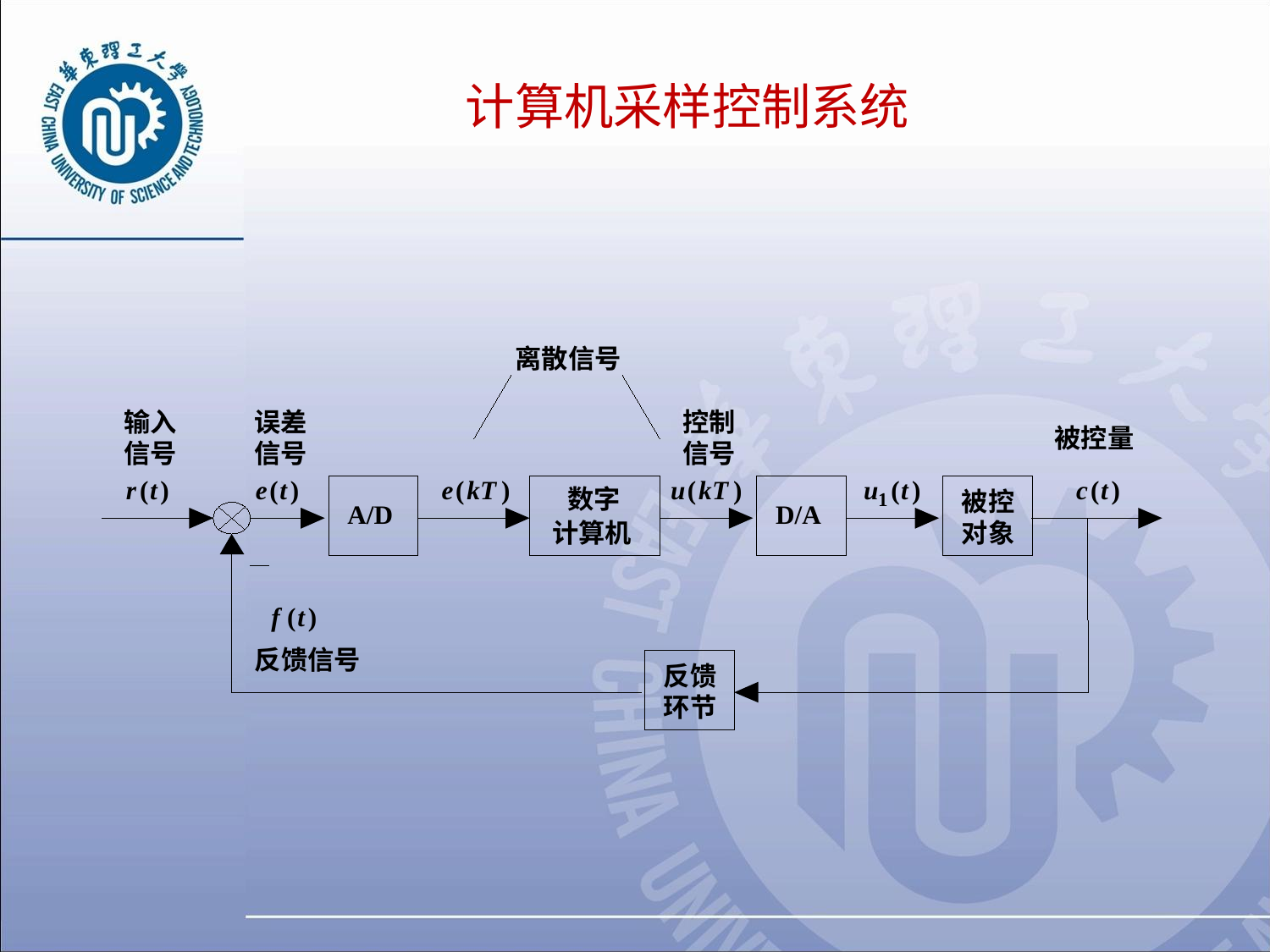

计算机采样控制系统

离散信号

输入
误差
控制

被控量
信号
信号
信号

r
(
t
)
e
(
t
)
e
(
kT
)
u
(
kT
)
u
(
t
)
1
c
(
t
)

数字
被控

A/D
D/A

计算机
对象

f
(
t
)

反馈信号

反馈

环节